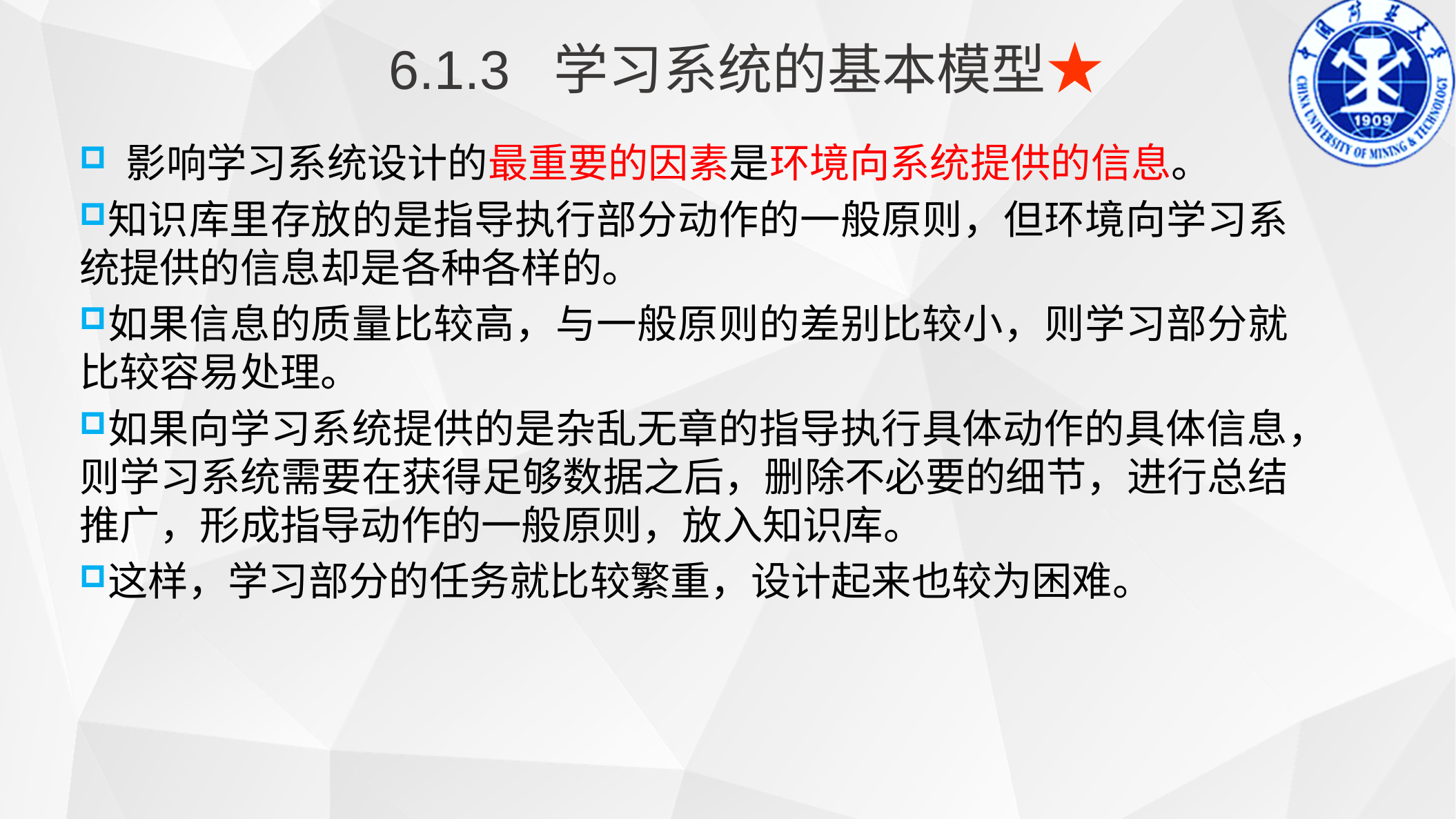

6.1.3  学习系统的基本模型★
 影响学习系统设计的最重要的因素是环境向系统提供的信息。
知识库里存放的是指导执行部分动作的一般原则，但环境向学习系统提供的信息却是各种各样的。
如果信息的质量比较高，与一般原则的差别比较小，则学习部分就比较容易处理。
如果向学习系统提供的是杂乱无章的指导执行具体动作的具体信息，则学习系统需要在获得足够数据之后，删除不必要的细节，进行总结推广，形成指导动作的一般原则，放入知识库。
这样，学习部分的任务就比较繁重，设计起来也较为困难。

22